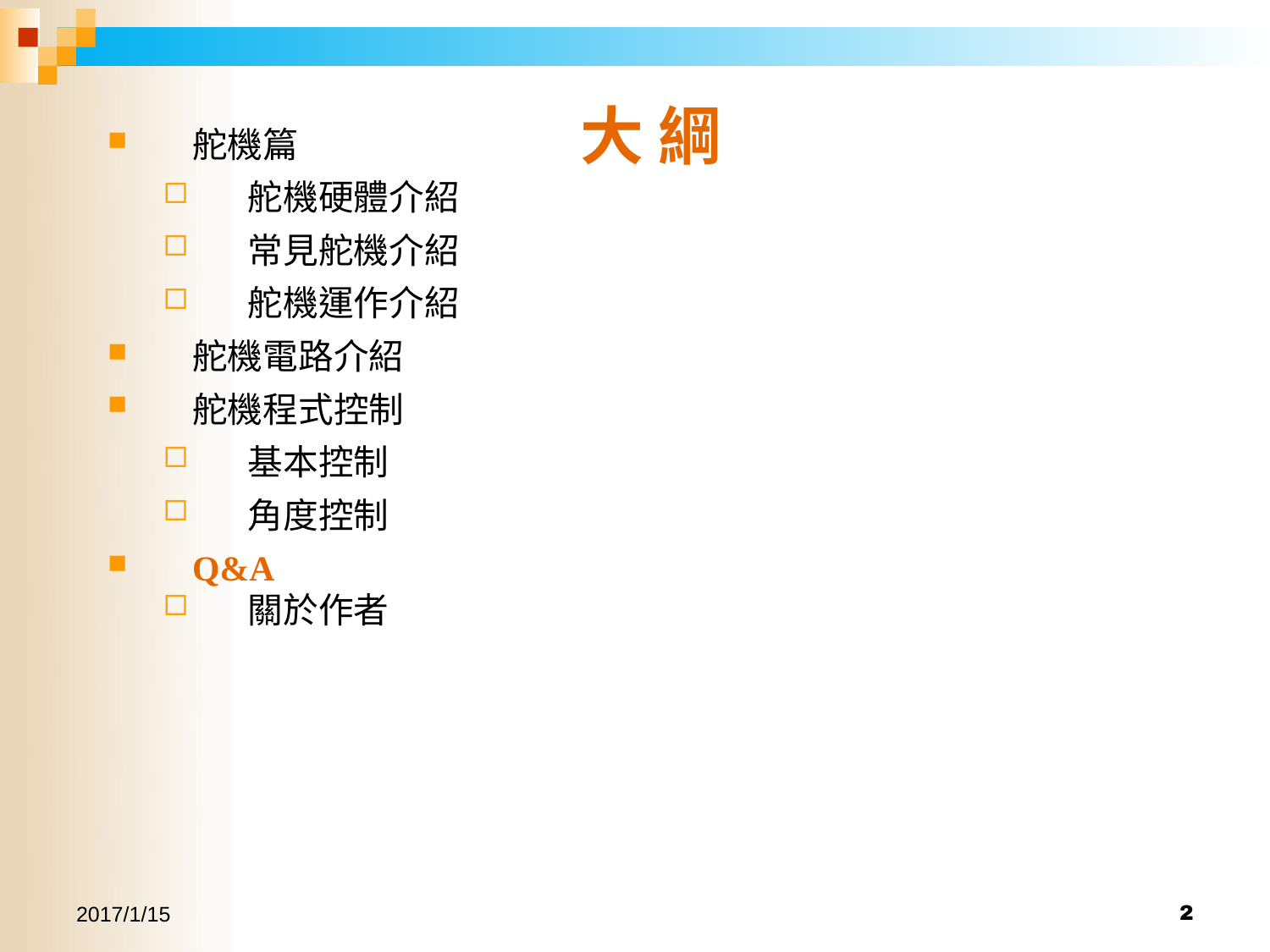

# 大 綱
舵機篇
舵機硬體介紹
常見舵機介紹
舵機運作介紹
舵機電路介紹
舵機程式控制
基本控制
角度控制
Q&A
關於作者

2017/1/15
2